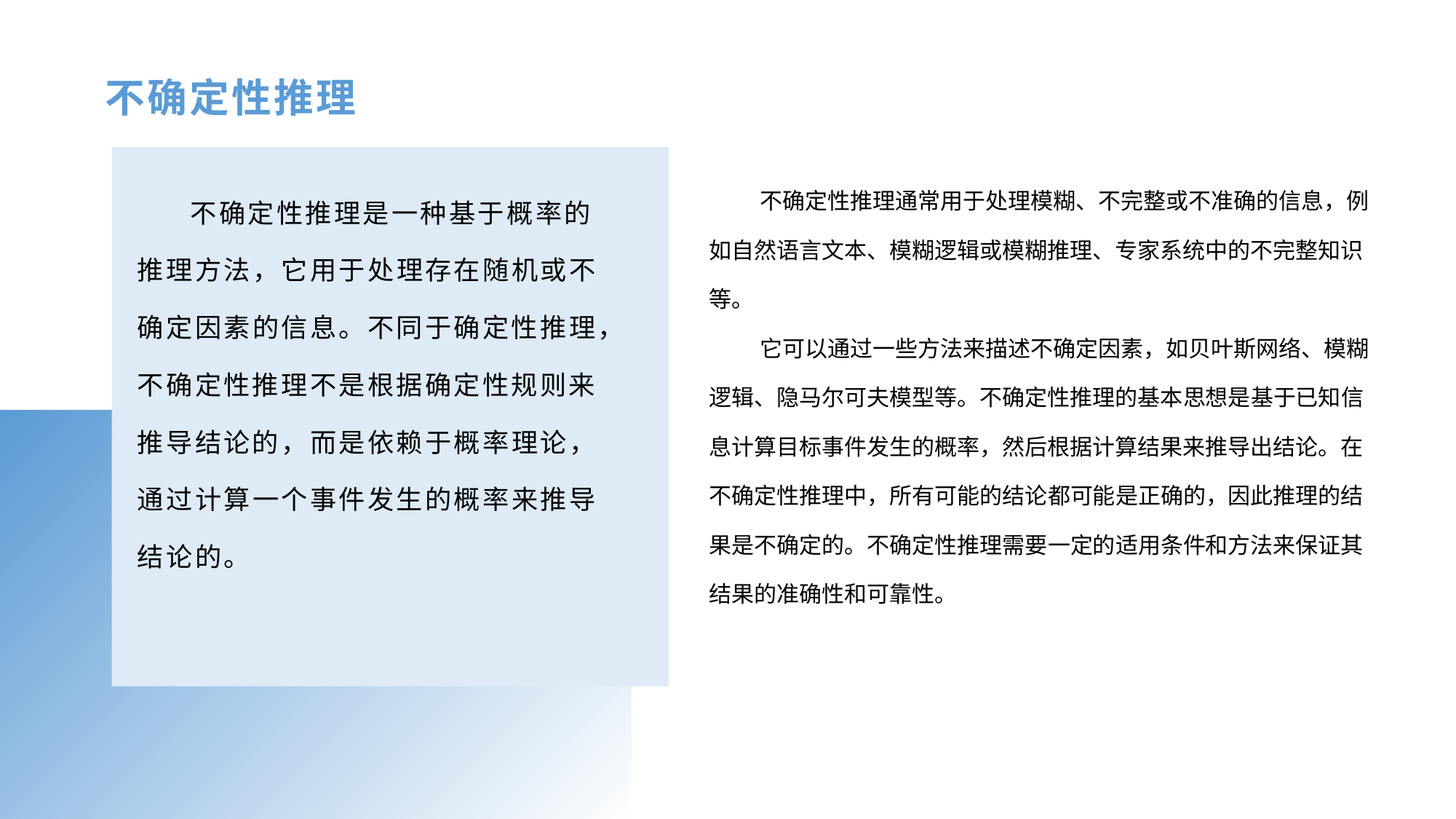

不确定性推理

不确定性推理通常用于处理模糊、不完整或不准确的信息，例如自然语言文本、模糊逻辑或模糊推理、专家系统中的不完整知识等。
它可以通过一些方法来描述不确定因素，如贝叶斯网络、模糊逻辑、隐马尔可夫模型等。不确定性推理的基本思想是基于已知信息计算目标事件发生的概率，然后根据计算结果来推导出结论。在不确定性推理中，所有可能的结论都可能是正确的，因此推理的结果是不确定的。不确定性推理需要一定的适用条件和方法来保证其结果的准确性和可靠性。
不确定性推理是一种基于概率的推理方法，它用于处理存在随机或不确定因素的信息。不同于确定性推理，不确定性推理不是根据确定性规则来推导结论的，而是依赖于概率理论，通过计算一个事件发生的概率来推导结论的。